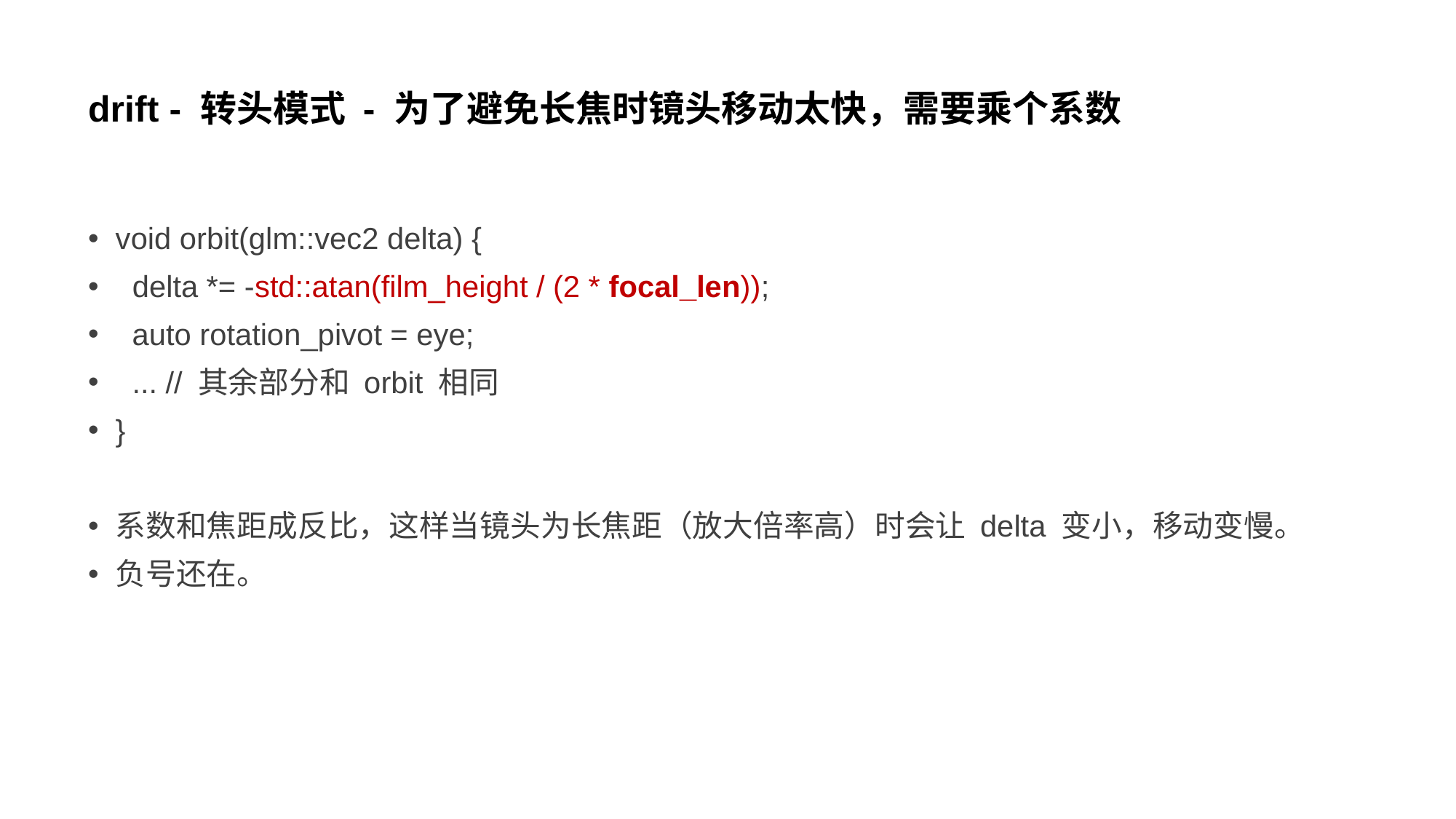

# drift - 转头模式 - 为了避免长焦时镜头移动太快，需要乘个系数
void orbit(glm::vec2 delta) {
  delta *= -std::atan(film_height / (2 * focal_len));
  auto rotation_pivot = eye;
  ... // 其余部分和 orbit 相同
}

系数和焦距成反比，这样当镜头为长焦距（放大倍率高）时会让 delta 变小，移动变慢。
负号还在。